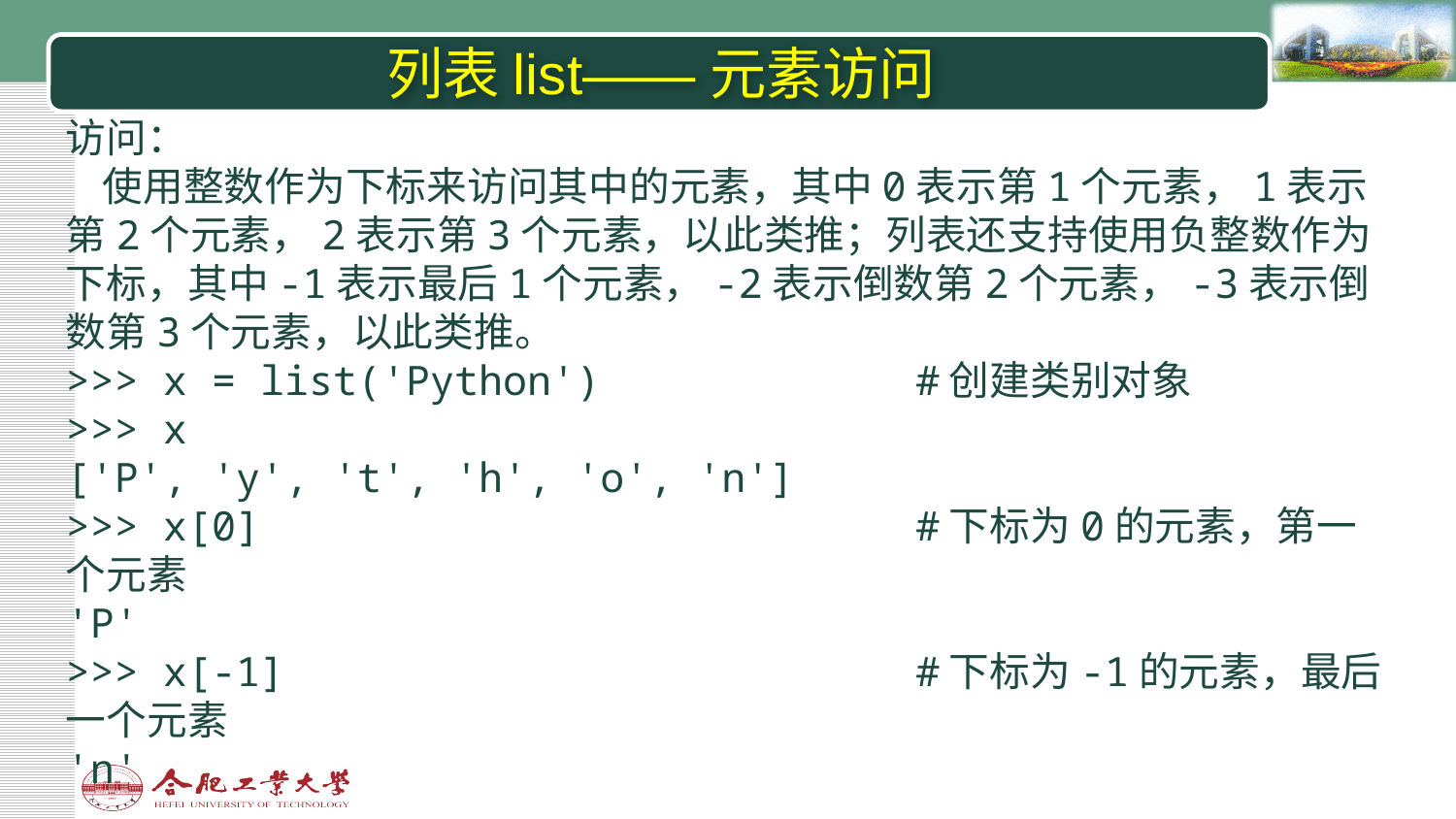

# 列表list——元素访问
访问：
   使用整数作为下标来访问其中的元素，其中0表示第1个元素，1表示第2个元素，2表示第3个元素，以此类推；列表还支持使用负整数作为下标，其中-1表示最后1个元素，-2表示倒数第2个元素，-3表示倒数第3个元素，以此类推。
>>> x = list('Python')             #创建类别对象
>>> x
['P', 'y', 't', 'h', 'o', 'n']
>>> x[0]                           #下标为0的元素，第一个元素
'P'
>>> x[-1]                          #下标为-1的元素，最后一个元素
'n'